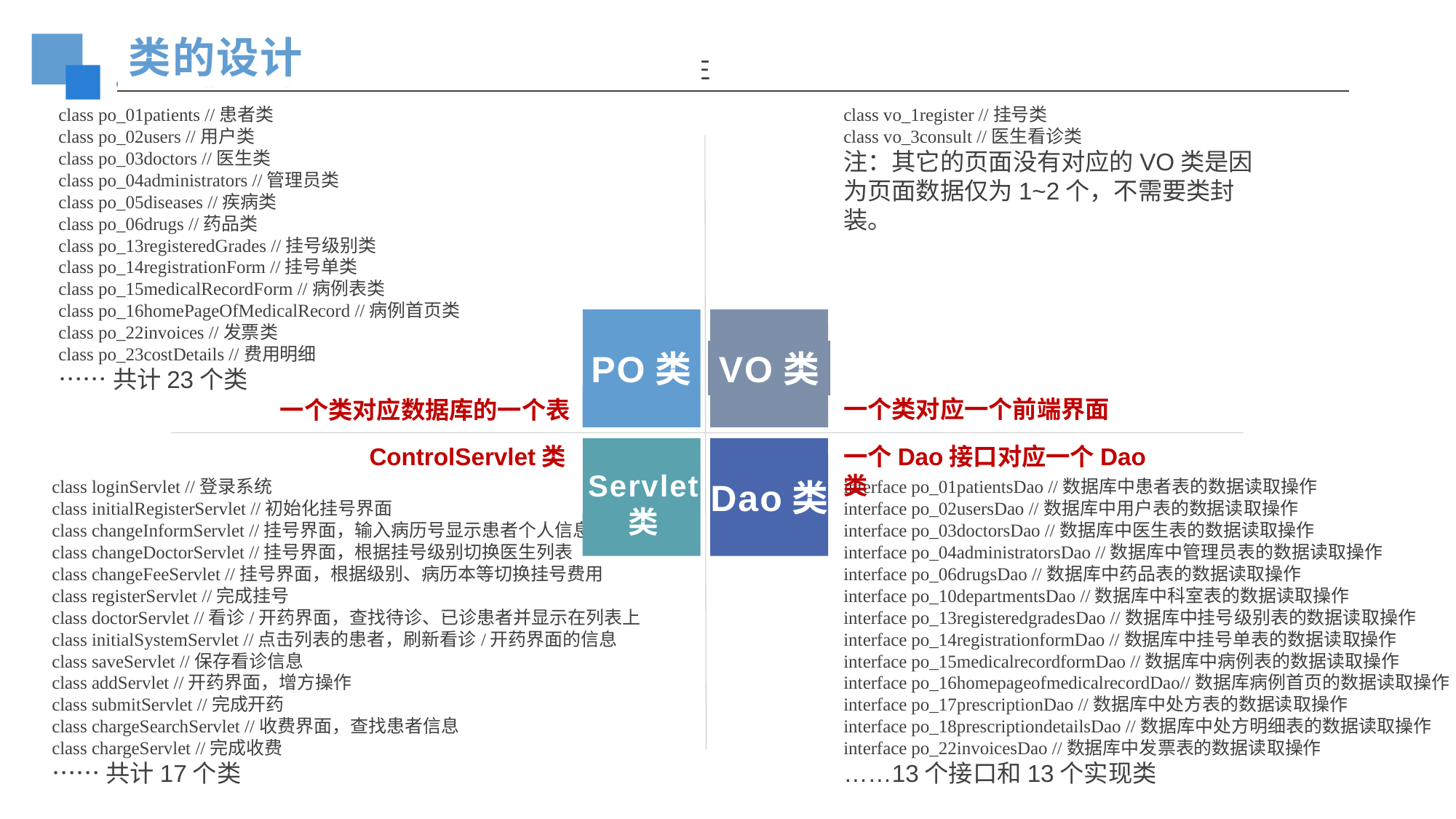

类的设计
class po_01patients //患者类
class po_02users //用户类
class po_03doctors //医生类
class po_04administrators //管理员类
class po_05diseases //疾病类
class po_06drugs //药品类
class po_13registeredGrades //挂号级别类
class po_14registrationForm //挂号单类
class po_15medicalRecordForm //病例表类
class po_16homePageOfMedicalRecord //病例首页类
class po_22invoices //发票类
class po_23costDetails //费用明细
……共计23个类
class vo_1register //挂号类
class vo_3consult //医生看诊类
注：其它的页面没有对应的VO类是因为页面数据仅为1~2个，不需要类封装。

PO类

VO类

Servlet
类

Dao类
一个类对应一个前端界面
一个类对应数据库的一个表
ControlServlet类
一个Dao接口对应一个Dao类
class loginServlet //登录系统
class initialRegisterServlet //初始化挂号界面
class changeInformServlet //挂号界面，输入病历号显示患者个人信息
class changeDoctorServlet //挂号界面，根据挂号级别切换医生列表
class changeFeeServlet //挂号界面，根据级别、病历本等切换挂号费用
class registerServlet //完成挂号
class doctorServlet //看诊/开药界面，查找待诊、已诊患者并显示在列表上
class initialSystemServlet //点击列表的患者，刷新看诊/开药界面的信息
class saveServlet //保存看诊信息
class addServlet //开药界面，增方操作
class submitServlet //完成开药
class chargeSearchServlet //收费界面，查找患者信息
class chargeServlet //完成收费
……共计17个类
interface po_01patientsDao //数据库中患者表的数据读取操作
interface po_02usersDao //数据库中用户表的数据读取操作
interface po_03doctorsDao //数据库中医生表的数据读取操作
interface po_04administratorsDao //数据库中管理员表的数据读取操作
interface po_06drugsDao //数据库中药品表的数据读取操作
interface po_10departmentsDao //数据库中科室表的数据读取操作
interface po_13registeredgradesDao //数据库中挂号级别表的数据读取操作
interface po_14registrationformDao //数据库中挂号单表的数据读取操作
interface po_15medicalrecordformDao //数据库中病例表的数据读取操作
interface po_16homepageofmedicalrecordDao//数据库病例首页的数据读取操作
interface po_17prescriptionDao //数据库中处方表的数据读取操作
interface po_18prescriptiondetailsDao //数据库中处方明细表的数据读取操作
interface po_22invoicesDao //数据库中发票表的数据读取操作
……13个接口和13个实现类